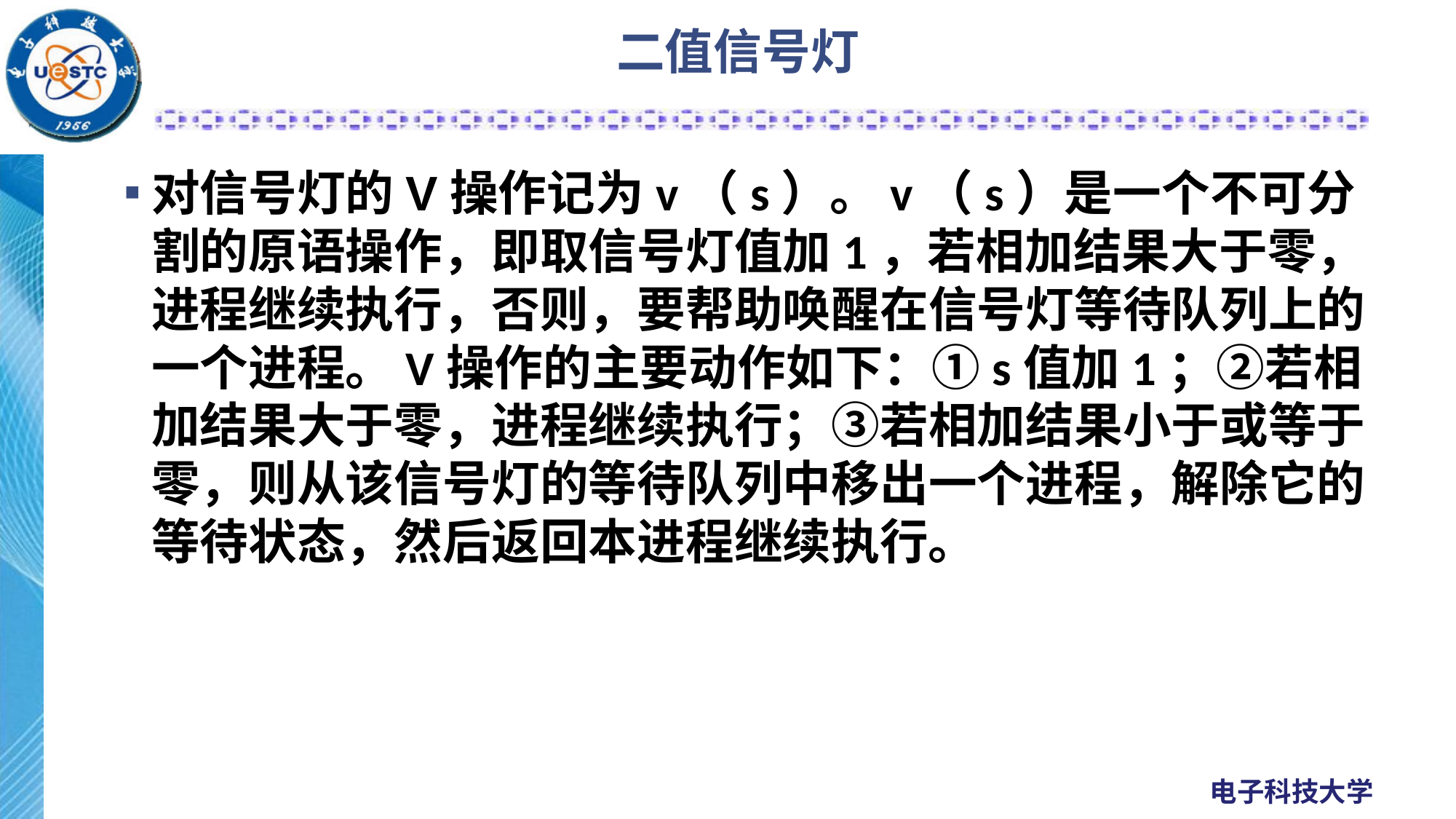

# 二值信号灯
对信号灯的V操作记为v（s）。v（s）是一个不可分割的原语操作，即取信号灯值加1，若相加结果大于零，进程继续执行，否则，要帮助唤醒在信号灯等待队列上的一个进程。V操作的主要动作如下：①s值加1；②若相加结果大于零，进程继续执行；③若相加结果小于或等于零，则从该信号灯的等待队列中移出一个进程，解除它的等待状态，然后返回本进程继续执行。